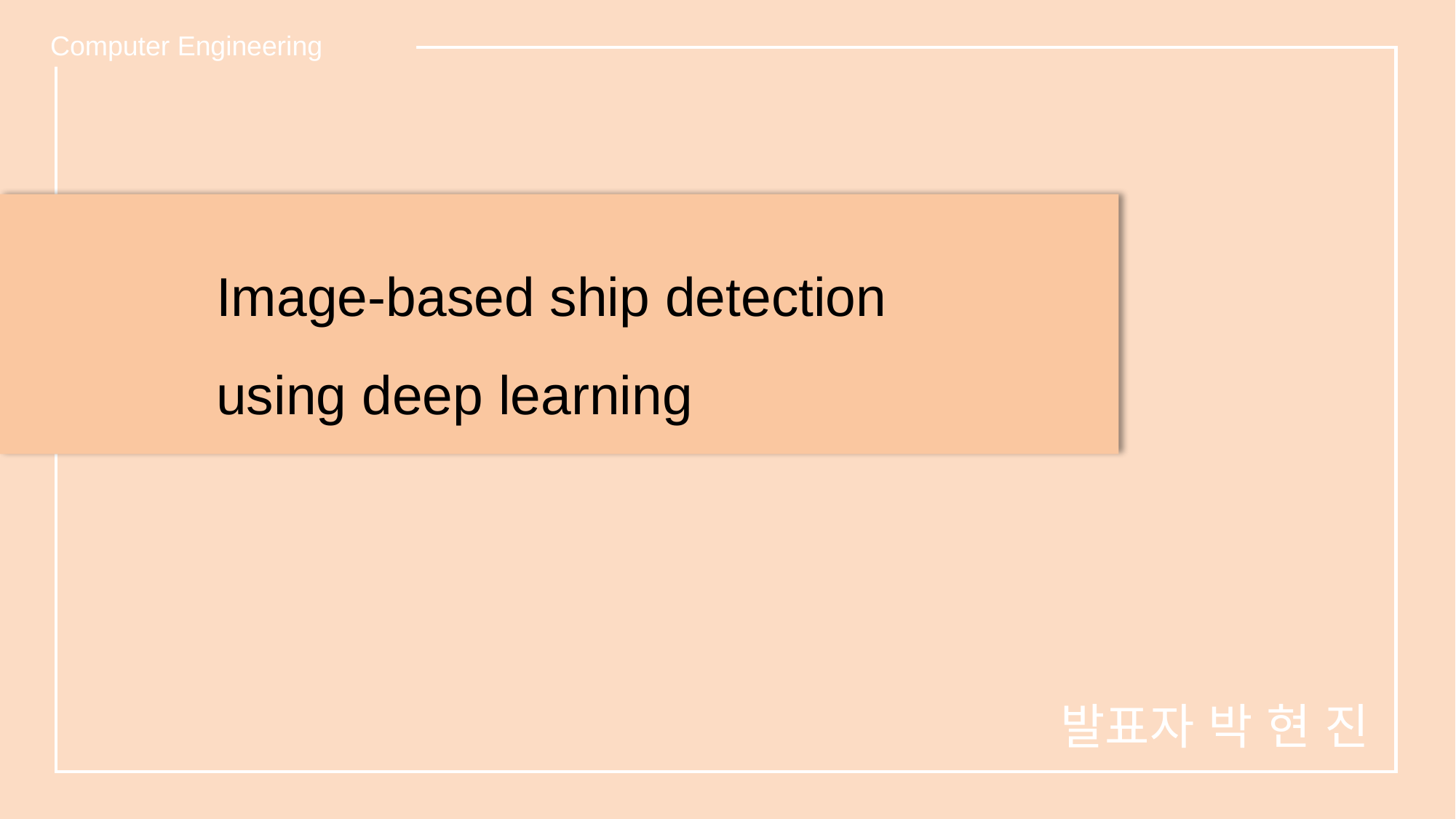

Computer Engineering

Image-based ship detection
using deep learning
발표자 박 현 진